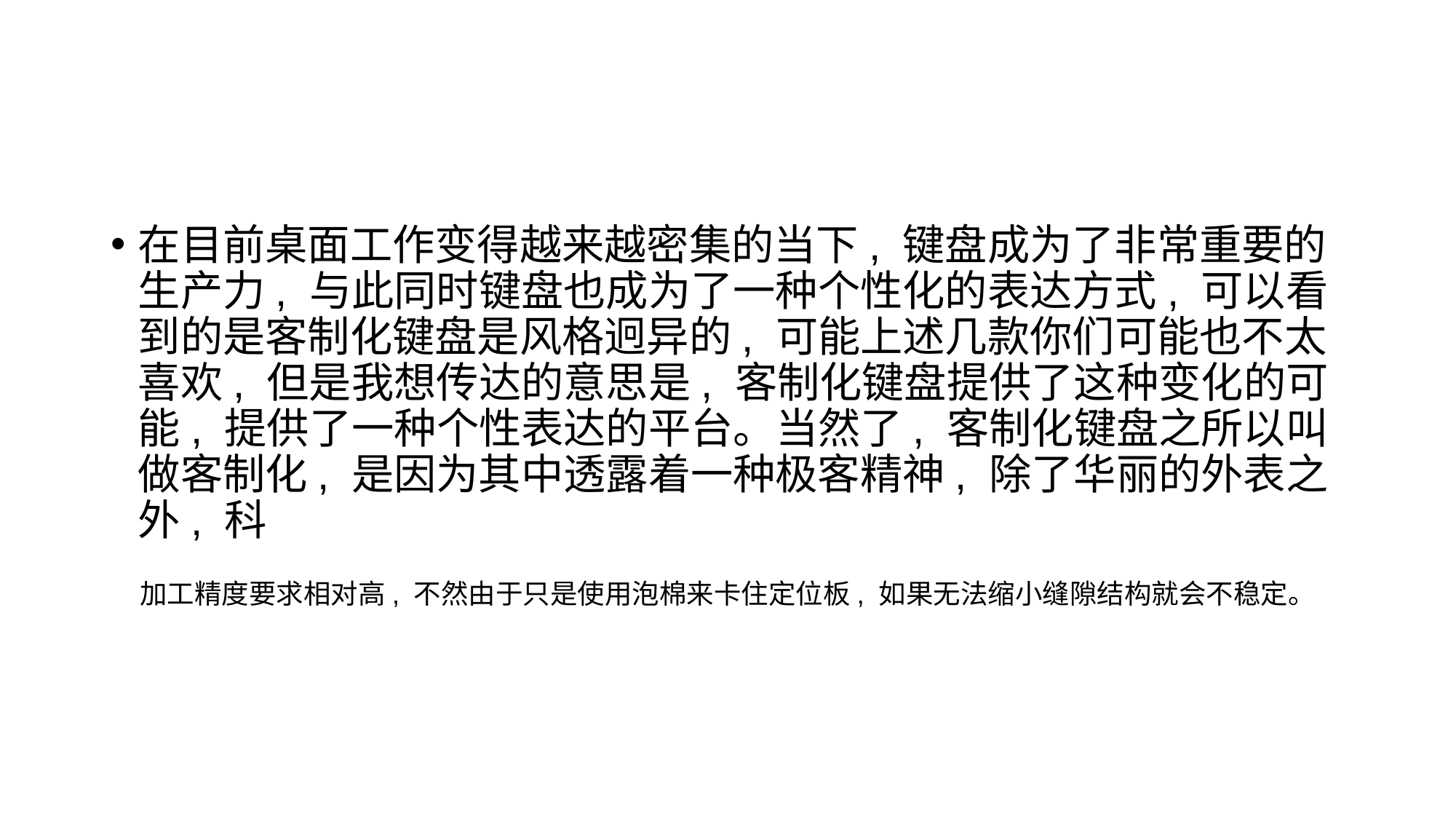

#
在目前桌面工作变得越来越密集的当下, 键盘成为了非常重要的生产力, 与此同时键盘也成为了一种个性化的表达方式, 可以看到的是客制化键盘是风格迥异的, 可能上述几款你们可能也不太喜欢, 但是我想传达的意思是, 客制化键盘提供了这种变化的可能, 提供了一种个性表达的平台。当然了, 客制化键盘之所以叫做客制化, 是因为其中透露着一种极客精神, 除了华丽的外表之外, 科
加工精度要求相对高, 不然由于只是使用泡棉来卡住定位板, 如果无法缩小缝隙结构就会不稳定。